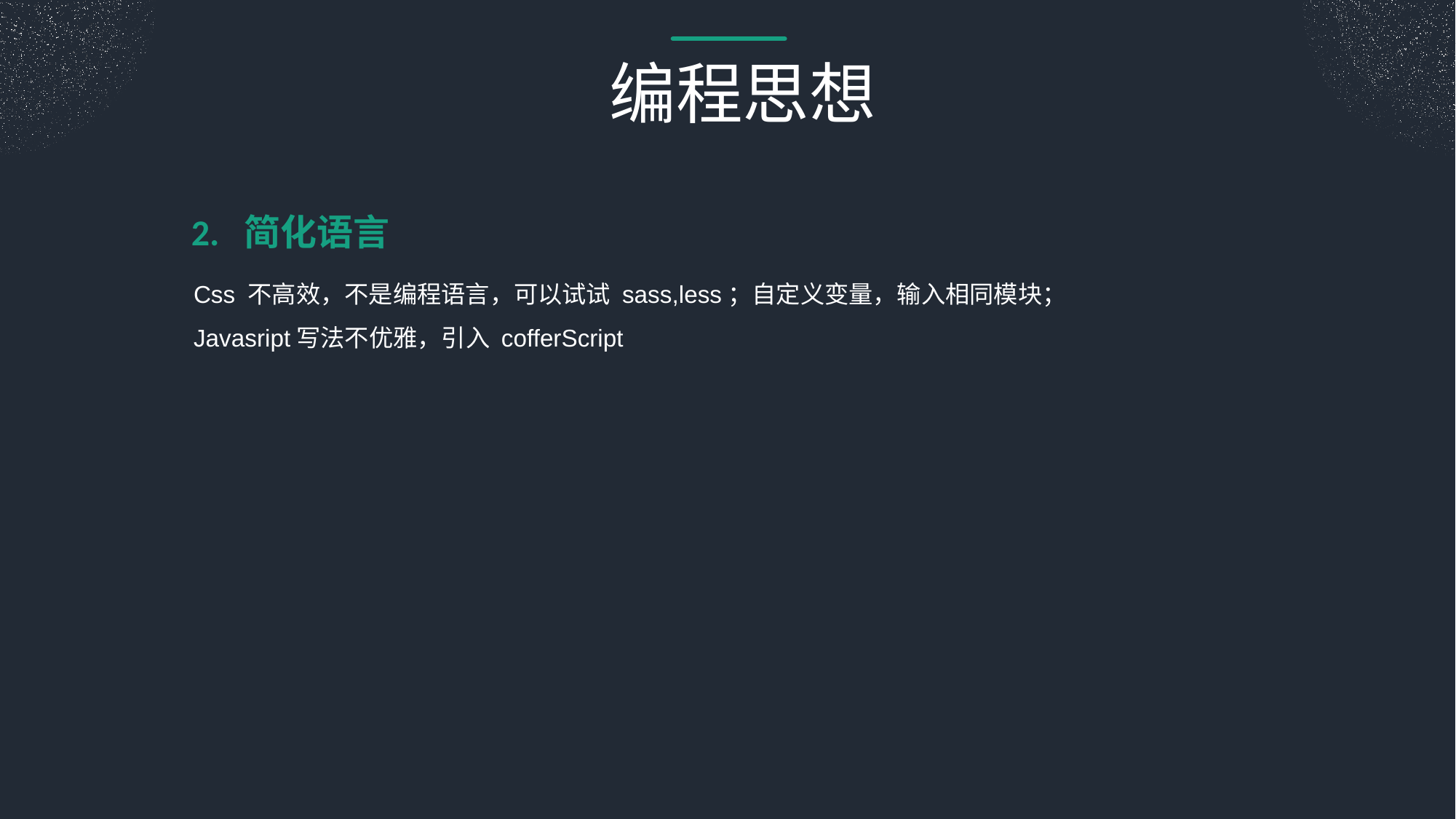

编程思想

2.  简化语言
Css 不高效，不是编程语言，可以试试 sass,less；自定义变量，输入相同模块；
Javasript写法不优雅，引入 cofferScript